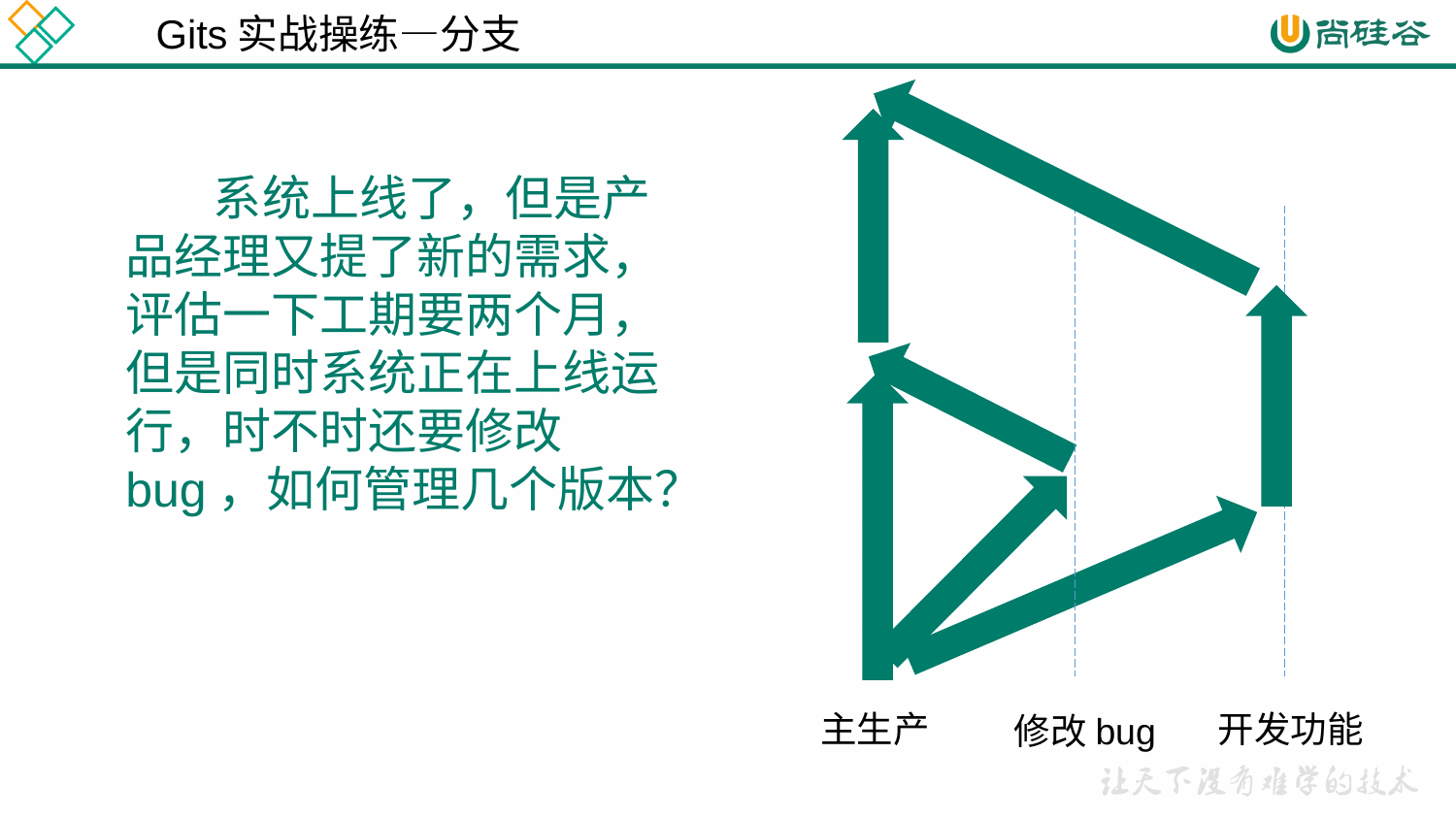

Gits实战操练—分支

主生产
开发功能
修改bug
       系统上线了，但是产品经理又提了新的需求，评估一下工期要两个月，但是同时系统正在上线运行，时不时还要修改bug，如何管理几个版本？